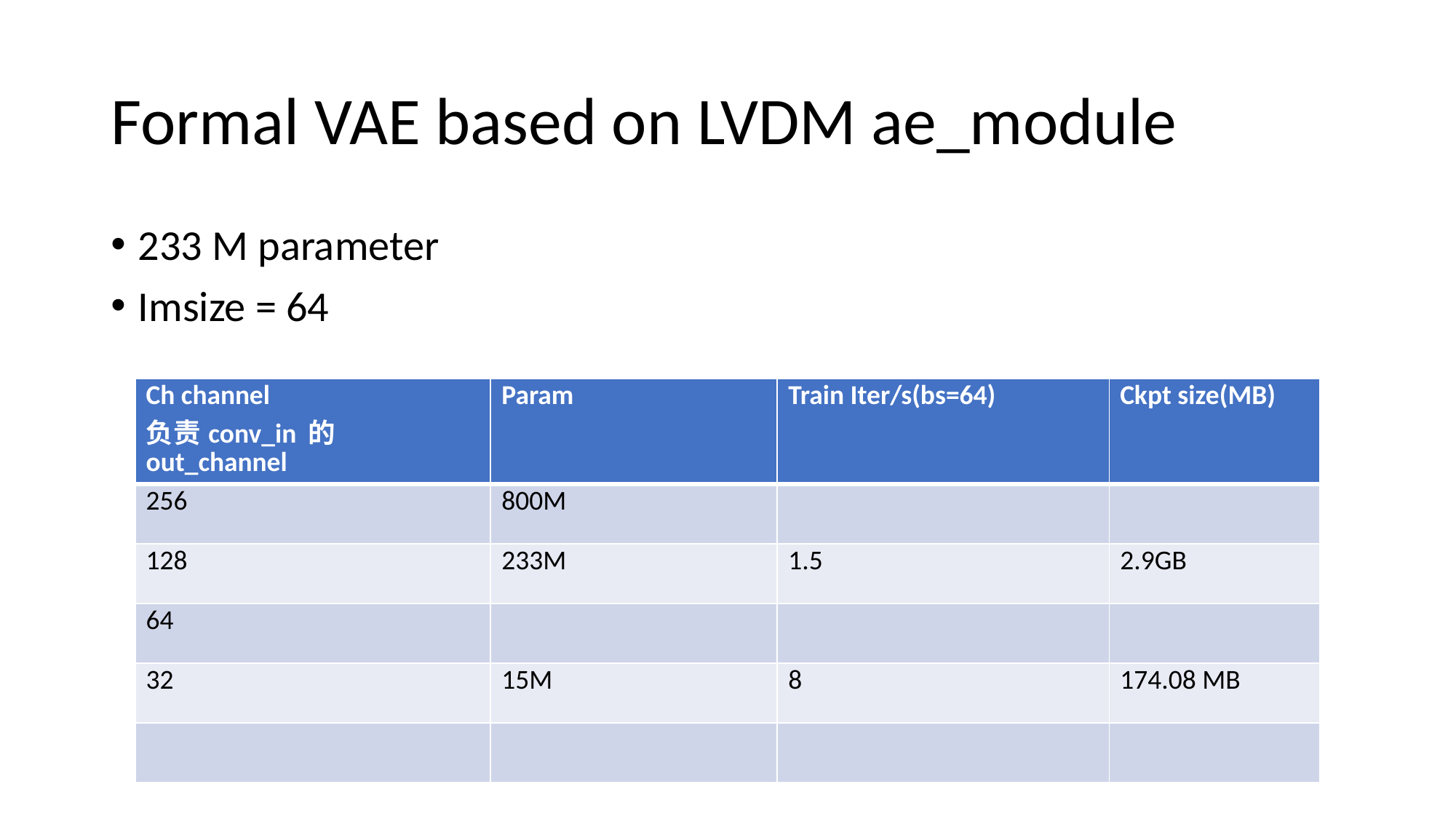

# Formal VAE based on LVDM ae_module
233 M parameter
Imsize = 64

| Ch channel 负责conv\_in 的out\_channel | Param | Train Iter/s(bs=64) | Ckpt size(MB) |
| --- | --- | --- | --- |
| 256 | 800M |  |  |
| 128 | 233M | 1.5 | 2.9GB |
| 64 |  |  |  |
| 32 | 15M | 8 | 174.08 MB |
|  |  |  |  |